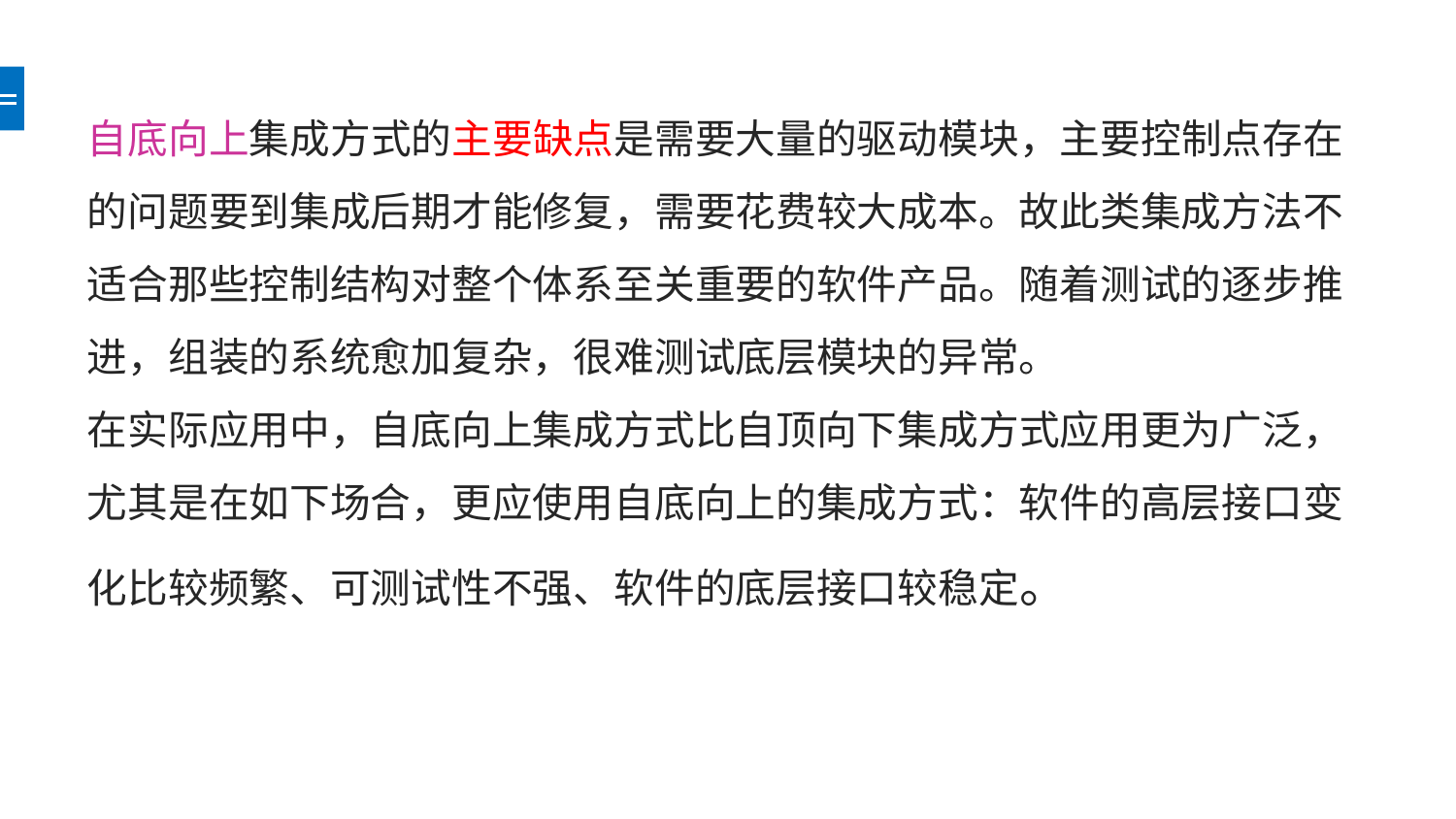

自底向上集成方式的主要缺点是需要大量的驱动模块，主要控制点存在的问题要到集成后期才能修复，需要花费较大成本。故此类集成方法不适合那些控制结构对整个体系至关重要的软件产品。随着测试的逐步推进，组装的系统愈加复杂，很难测试底层模块的异常。
在实际应用中，自底向上集成方式比自顶向下集成方式应用更为广泛，尤其是在如下场合，更应使用自底向上的集成方式：软件的高层接口变化比较频繁、可测试性不强、软件的底层接口较稳定。